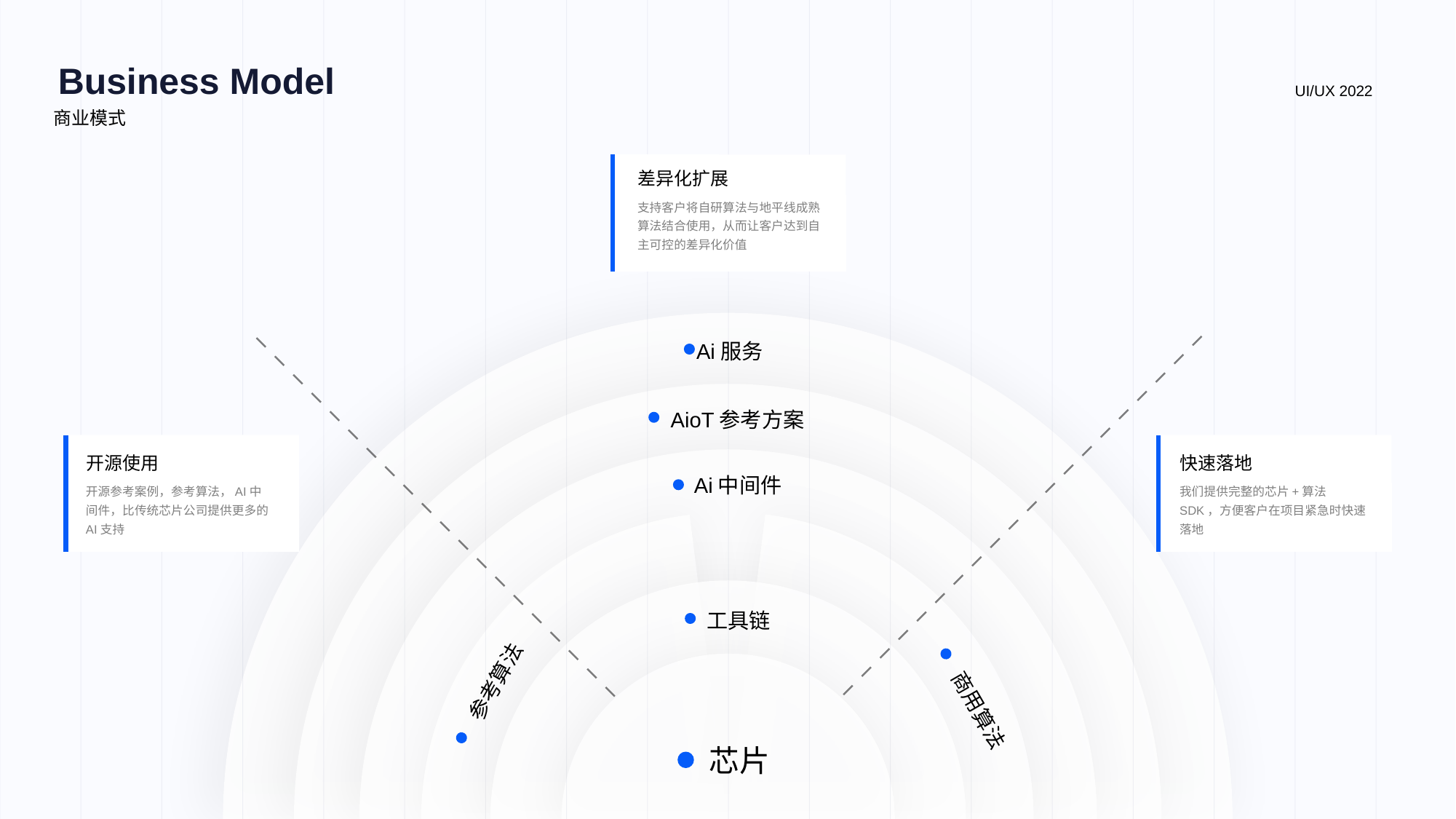

Business Model
UI/UX 2022
商业模式

差异化扩展
支持客户将自研算法与地平线成熟算法结合使用，从而让客户达到自主可控的差异化价值

Ai服务

AioT参考方案

开源使用
快速落地

Ai中间件
开源参考案例，参考算法，AI中间件，比传统芯片公司提供更多的AI支持
我们提供完整的芯片+算法SDK，方便客户在项目紧急时快速落地

工具链

参考算法
商用算法

芯片